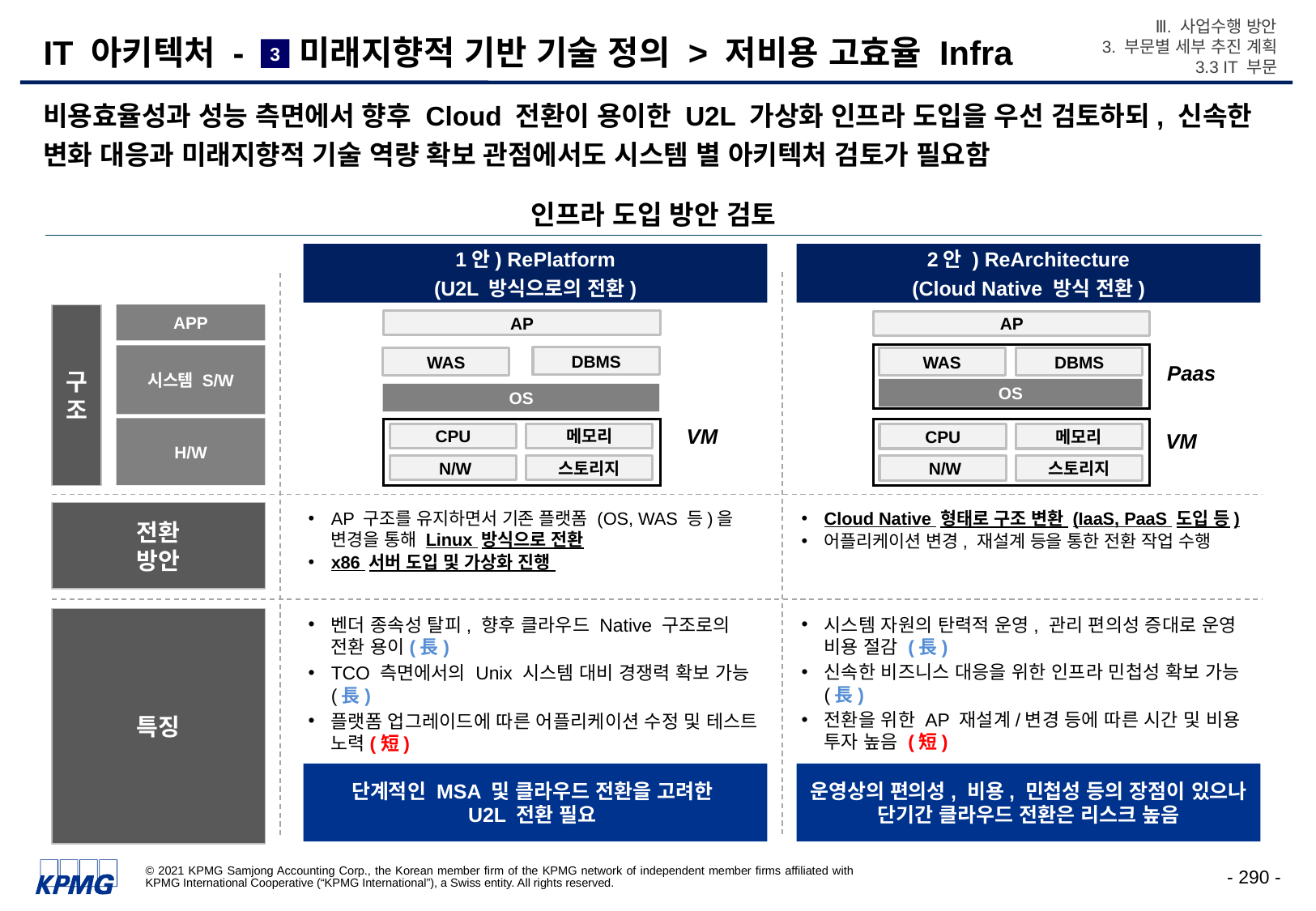

Ⅲ. 사업수행 방안
3. 부문별 세부 추진 계획
3.3 IT 부문
# IT 아키텍처 -     미래지향적 기반 기술 정의 > 저비용 고효율 Infra
3
비용효율성과 성능 측면에서 향후 Cloud 전환이 용이한 U2L 가상화 인프라 도입을 우선 검토하되, 신속한 변화 대응과 미래지향적 기술 역량 확보 관점에서도 시스템 별 아키텍처 검토가 필요함
인프라 도입 방안 검토
1안) RePlatform
(U2L 방식으로의 전환)
2안 ) ReArchitecture
(Cloud Native 방식 전환)
구조
APP
시스템 S/W
H/W
전환
방안
특징
AP
DBMS
WAS
OS

CPU
메모리
스토리지
 N/W
AP

WAS
DBMS
OS

CPU
메모리
스토리지
 N/W
Paas
VM
VM
AP 구조를 유지하면서 기존 플랫폼 (OS, WAS 등)을 변경을 통해 Linux 방식으로 전환
x86 서버 도입 및 가상화 진행
Cloud Native 형태로 구조 변환 (IaaS, PaaS 도입 등)
어플리케이션 변경, 재설계 등을 통한 전환 작업 수행
벤더 종속성 탈피, 향후 클라우드 Native 구조로의 전환 용이(長)
TCO 측면에서의 Unix 시스템 대비 경쟁력 확보 가능 (長)
플랫폼 업그레이드에 따른 어플리케이션 수정 및 테스트 노력(短)
시스템 자원의 탄력적 운영, 관리 편의성 증대로 운영 비용 절감 (長)
신속한 비즈니스 대응을 위한 인프라 민첩성 확보 가능 (長)
전환을 위한 AP 재설계/변경 등에 따른 시간 및 비용 투자 높음 (短)
단계적인 MSA 및 클라우드 전환을 고려한
U2L 전환 필요
운영상의 편의성, 비용, 민첩성 등의 장점이 있으나 단기간 클라우드 전환은 리스크 높음